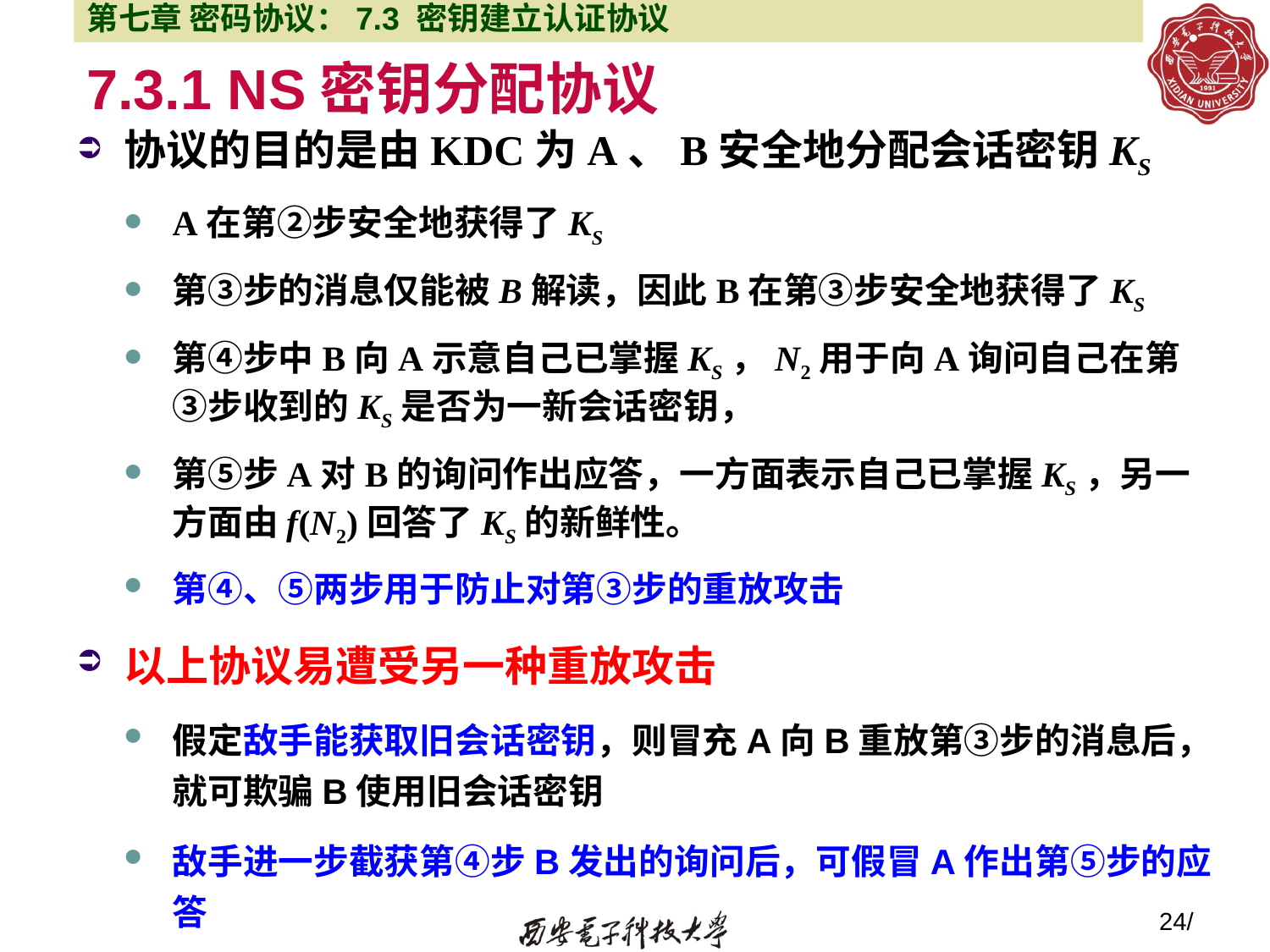

第七章 密码协议：7.3 密钥建立认证协议
# 7.3.1 NS密钥分配协议
协议的目的是由KDC为A、B安全地分配会话密钥KS
A在第②步安全地获得了KS
第③步的消息仅能被B解读，因此B在第③步安全地获得了KS
第④步中B向A示意自己已掌握KS，N2用于向A询问自己在第③步收到的KS是否为一新会话密钥，
第⑤步A对B的询问作出应答，一方面表示自己已掌握KS，另一方面由f(N2)回答了KS的新鲜性。
第④、⑤两步用于防止对第③步的重放攻击
以上协议易遭受另一种重放攻击
假定敌手能获取旧会话密钥，则冒充A向B重放第③步的消息后，就可欺骗B使用旧会话密钥
敌手进一步截获第④步B发出的询问后，可假冒A作出第⑤步的应答
敌手就可冒充A使用经认证过的会话密钥向B发送假消息
24/